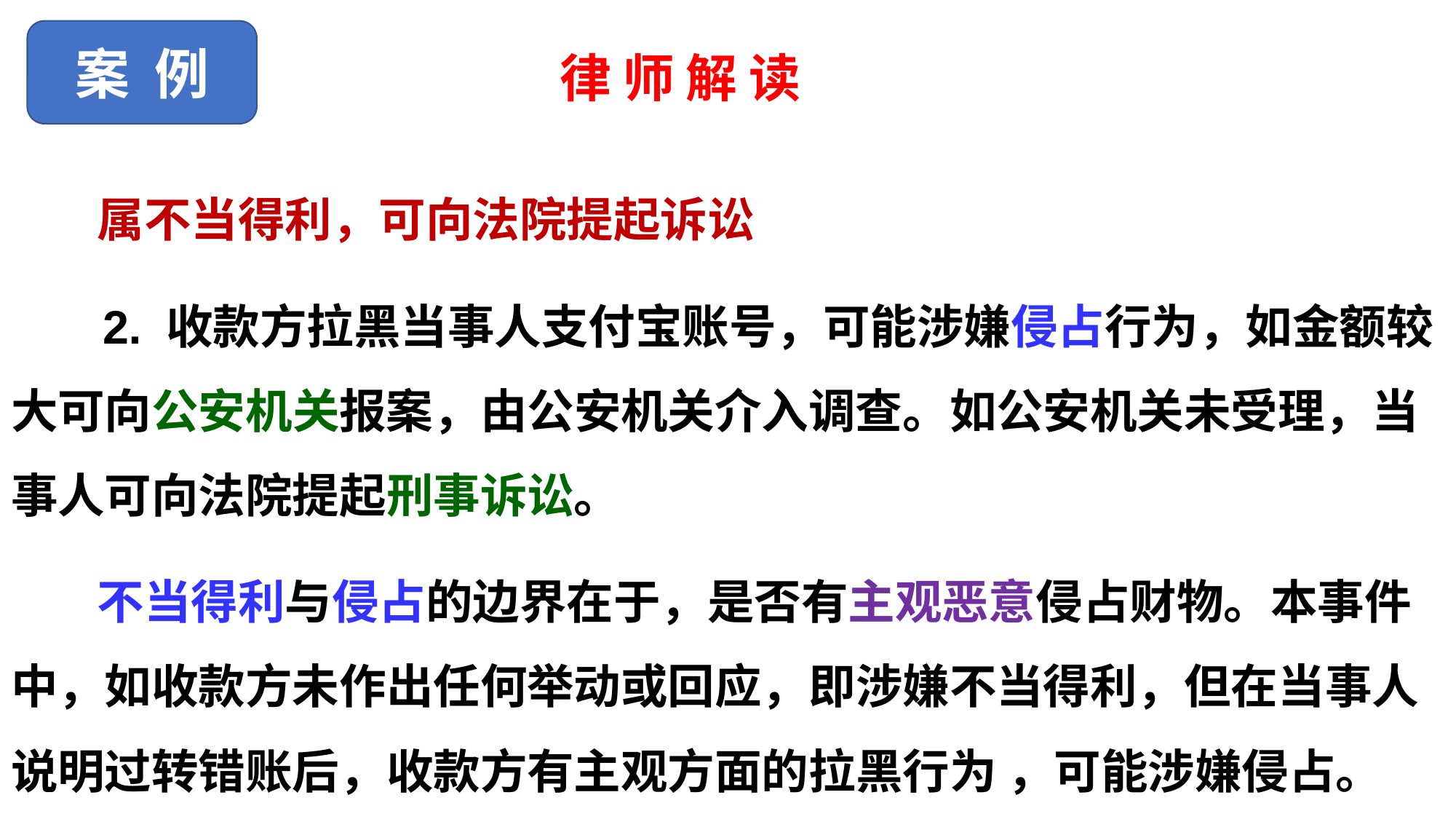

案  例
律 师 解 读
       属不当得利，可向法院提起诉讼

       2. 收款方拉黑当事人支付宝账号，可能涉嫌侵占行为，如金额较大可向公安机关报案，由公安机关介入调查。如公安机关未受理，当事人可向法院提起刑事诉讼。

       不当得利与侵占的边界在于，是否有主观恶意侵占财物。本事件中，如收款方未作出任何举动或回应，即涉嫌不当得利，但在当事人说明过转错账后，收款方有主观方面的拉黑行为 ，可能涉嫌侵占。